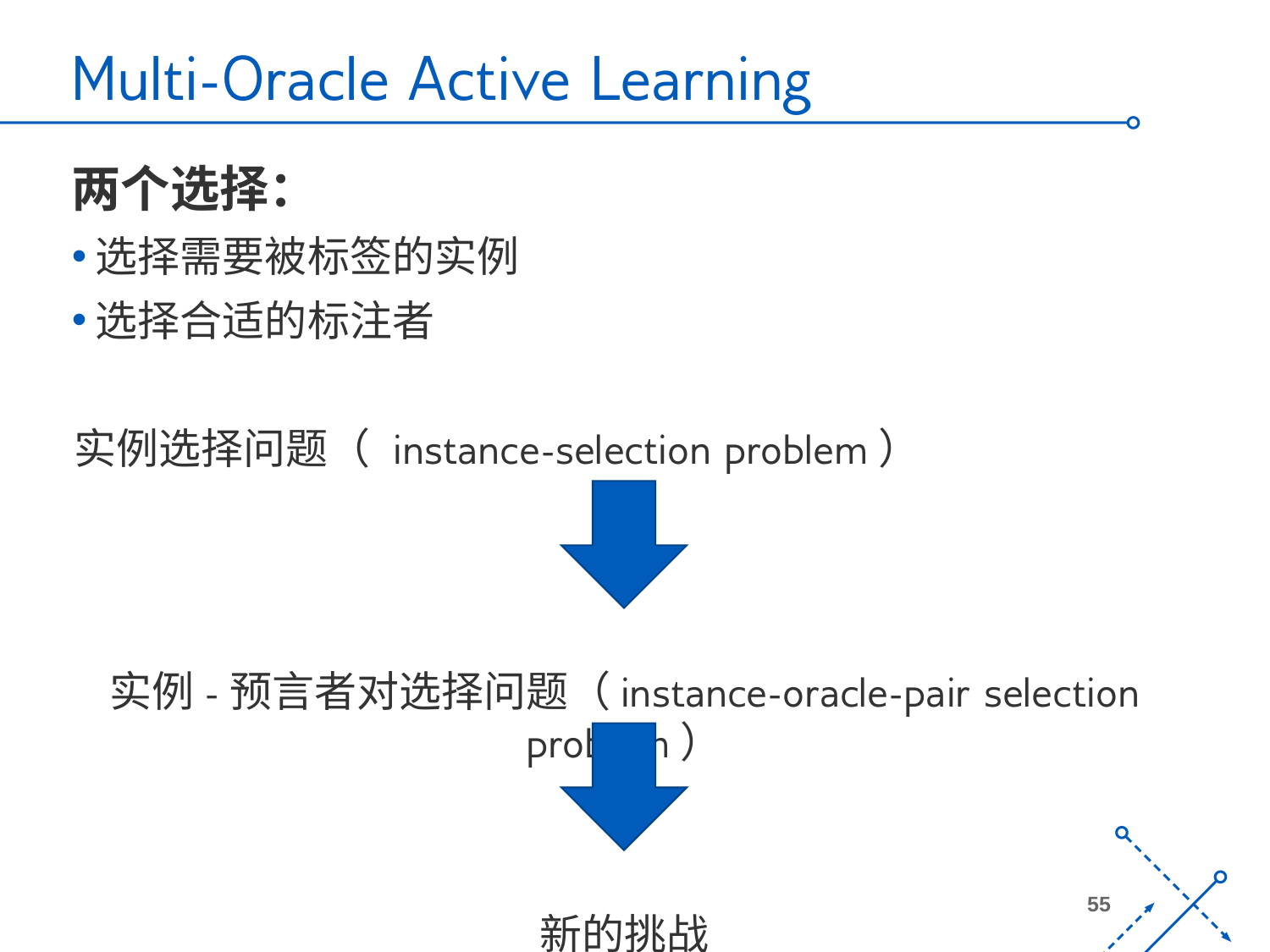

# Multi-Oracle Active Learning
两个选择：
选择需要被标签的实例
选择合适的标注者

实例选择问题（ instance-selection problem）

实例-预言者对选择问题（instance-oracle-pair selection problem）

新的挑战